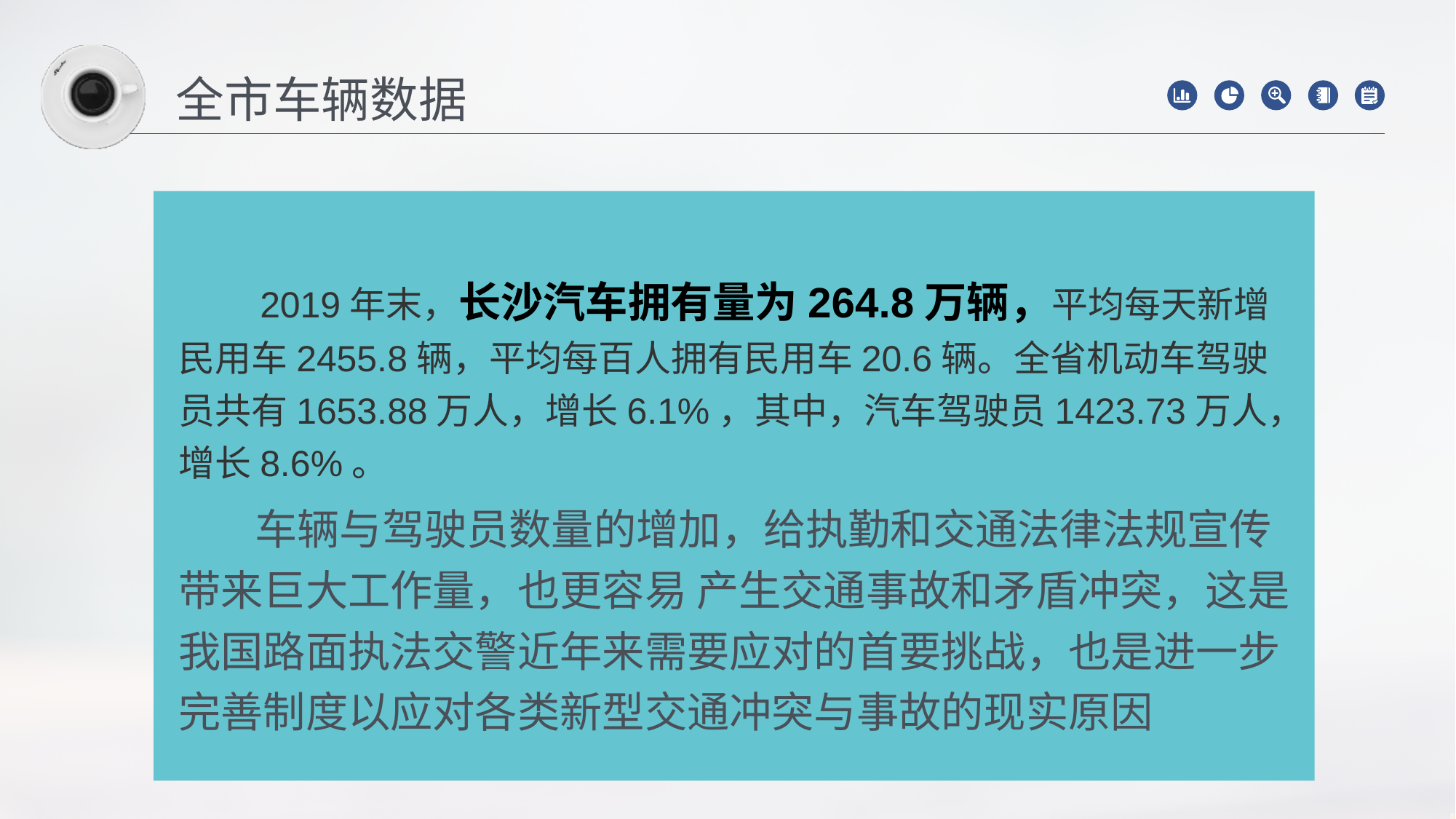

全市车辆数据

        2019年末，长沙汽车拥有量为264.8万辆，平均每天新增民用车2455.8辆，平均每百人拥有民用车20.6辆。全省机动车驾驶员共有1653.88万人，增长6.1%，其中，汽车驾驶员1423.73万人，增长8.6%。
       车辆与驾驶员数量的增加，给执勤和交通法律法规宣传带来巨大工作量，也更容易 产生交通事故和矛盾冲突，这是我国路面执法交警近年来需要应对的首要挑战，也是进一步完善制度以应对各类新型交通冲突与事故的现实原因